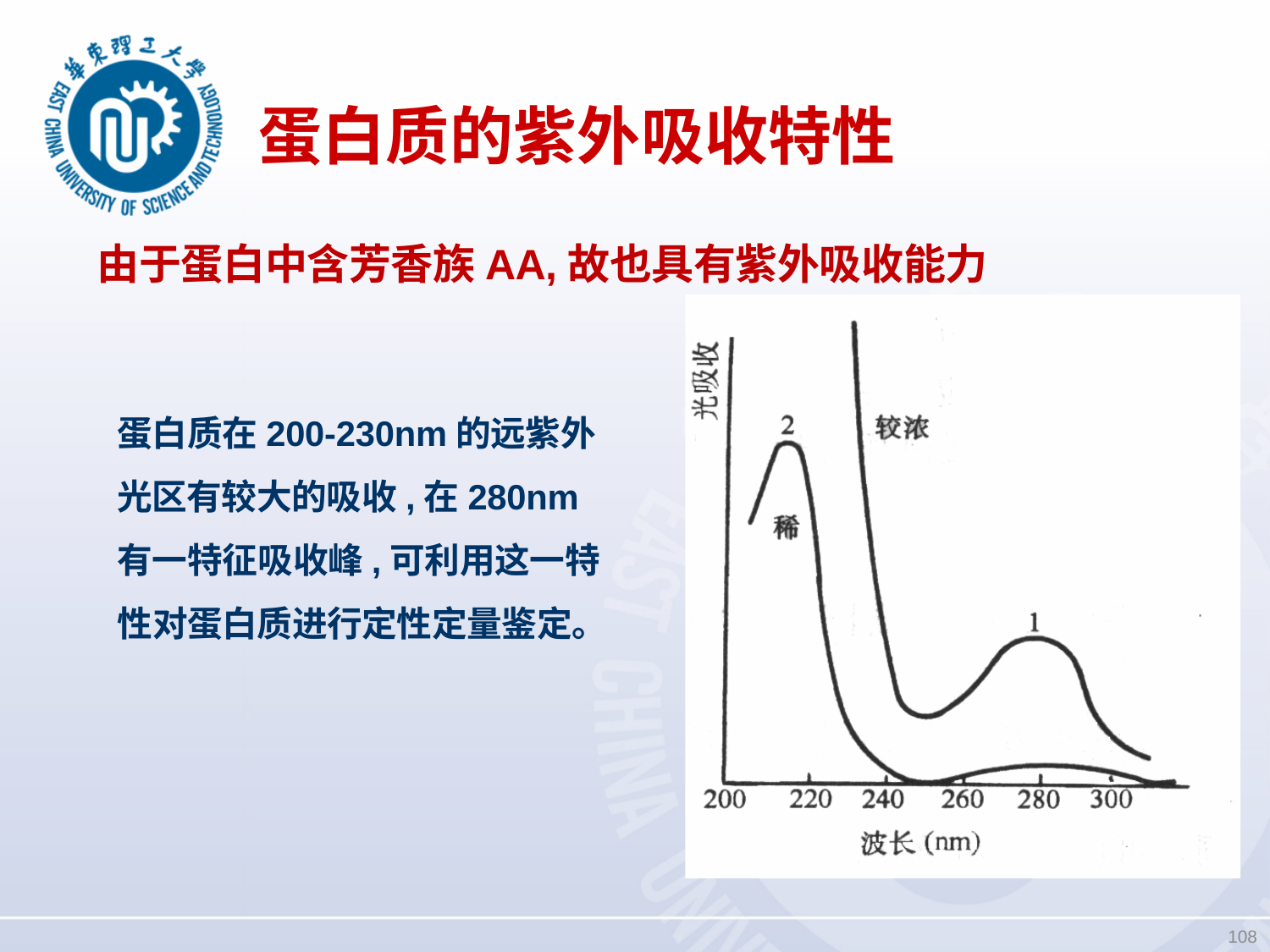

# 蛋白质的紫外吸收特性
由于蛋白中含芳香族AA,故也具有紫外吸收能力

蛋白质在200-230nm的远紫外光区有较大的吸收,在280nm有一特征吸收峰,可利用这一特性对蛋白质进行定性定量鉴定。

108